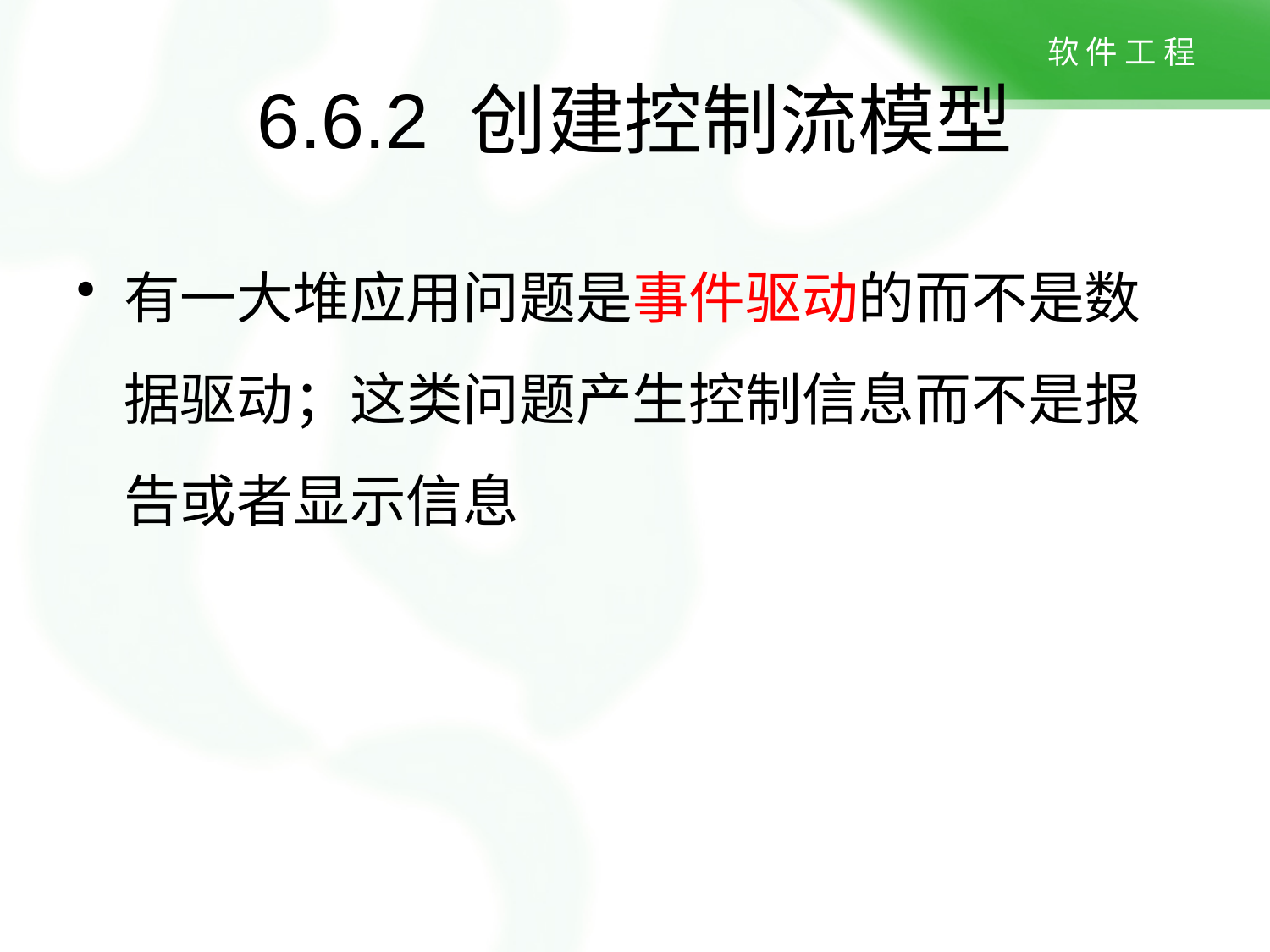

# 6.6.2 创建控制流模型
有一大堆应用问题是事件驱动的而不是数据驱动；这类问题产生控制信息而不是报告或者显示信息